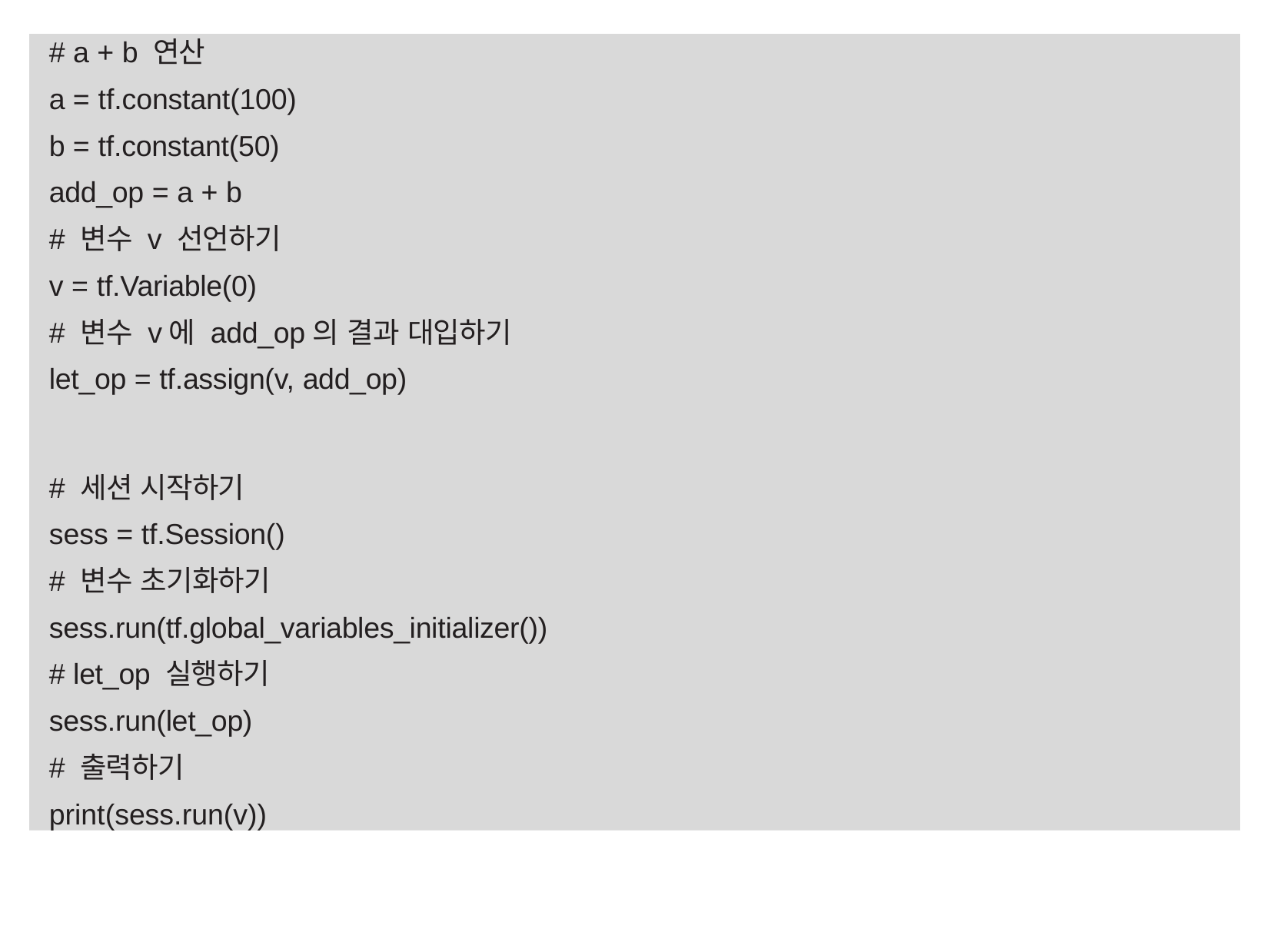

# a + b 연산
a = tf.constant(100)
b = tf.constant(50)
add_op = a + b
# 변수 v 선언하기
v = tf.Variable(0)
# 변수 v에 add_op의 결과 대입하기
let_op = tf.assign(v, add_op)

# 세션 시작하기
sess = tf.Session()
# 변수 초기화하기
sess.run(tf.global_variables_initializer())
# let_op 실행하기
sess.run(let_op)
# 출력하기
print(sess.run(v))